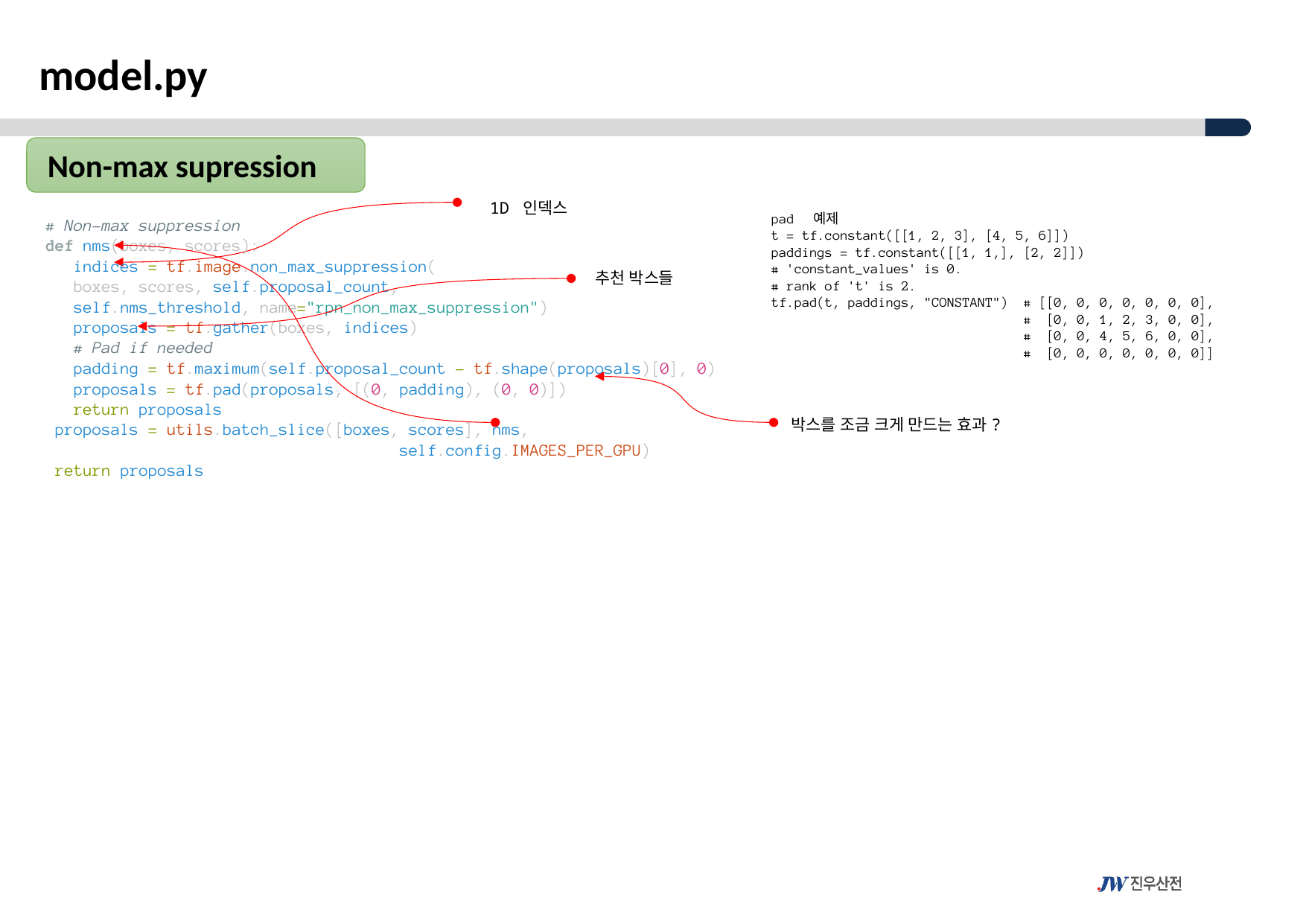

model.py
 Non-max supression
1D 인덱스
pad  예제
t = tf.constant([[1, 2, 3], [4, 5, 6]])
paddings = tf.constant([[1, 1,], [2, 2]])
# 'constant_values' is 0.
# rank of 't' is 2.
tf.pad(t, paddings, "CONSTANT")  # [[0, 0, 0, 0, 0, 0, 0],
                                 #  [0, 0, 1, 2, 3, 0, 0],
                                 #  [0, 0, 4, 5, 6, 0, 0],
                                 #  [0, 0, 0, 0, 0, 0, 0]]
# Non-max suppression
def nms(boxes, scores):
   indices = tf.image.non_max_suppression(
   boxes, scores, self.proposal_count,
   self.nms_threshold, name="rpn_non_max_suppression")
   proposals = tf.gather(boxes, indices)
   # Pad if needed
   padding = tf.maximum(self.proposal_count - tf.shape(proposals)[0], 0)
   proposals = tf.pad(proposals, [(0, padding), (0, 0)])
   return proposals
 proposals = utils.batch_slice([boxes, scores], nms,
                                      self.config.IMAGES_PER_GPU)
 return proposals
추천 박스들
박스를 조금 크게 만드는 효과?